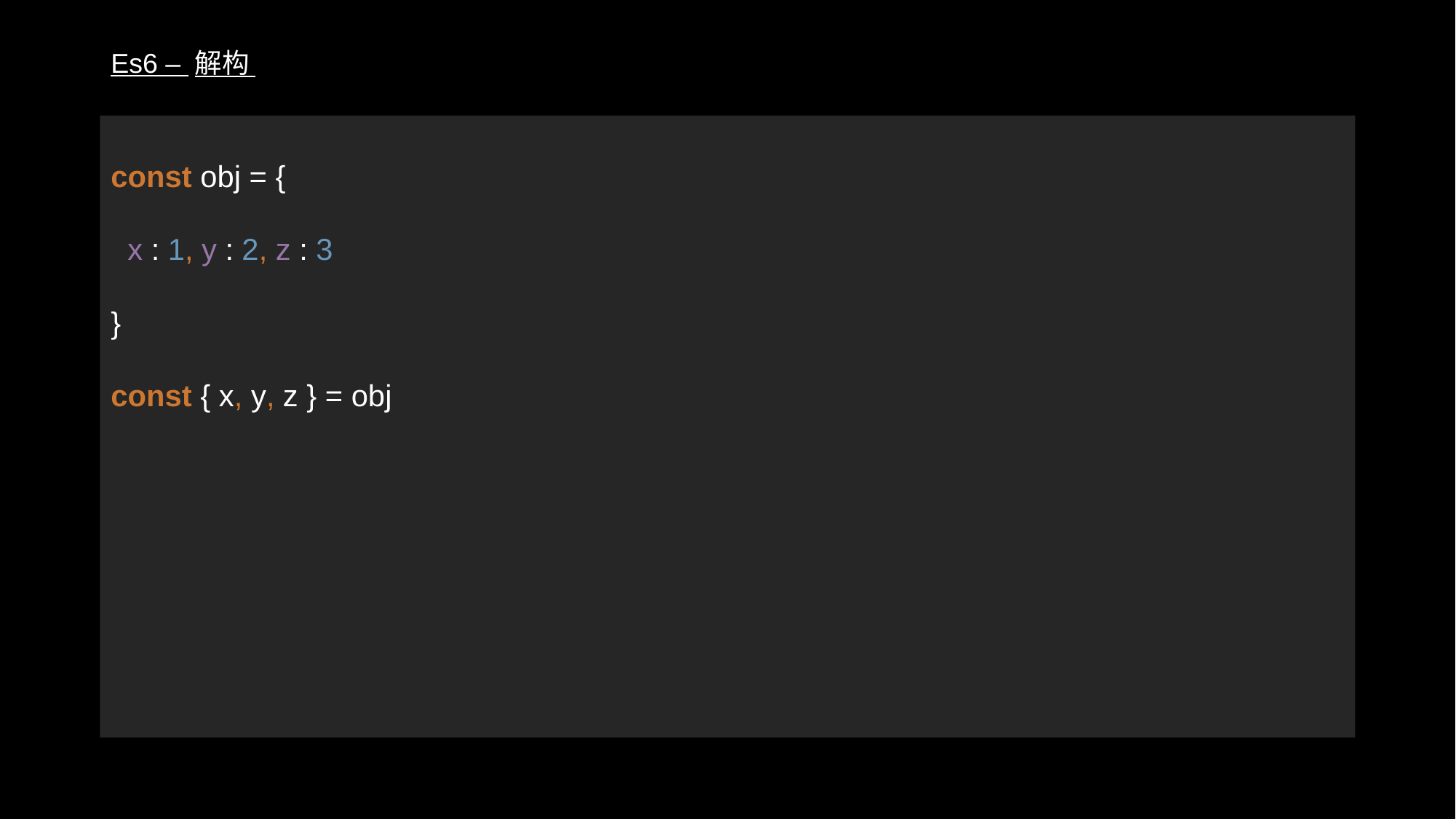

# Es6 – 解构
const obj = {
  x : 1, y : 2, z : 3
}
const { x, y, z } = obj